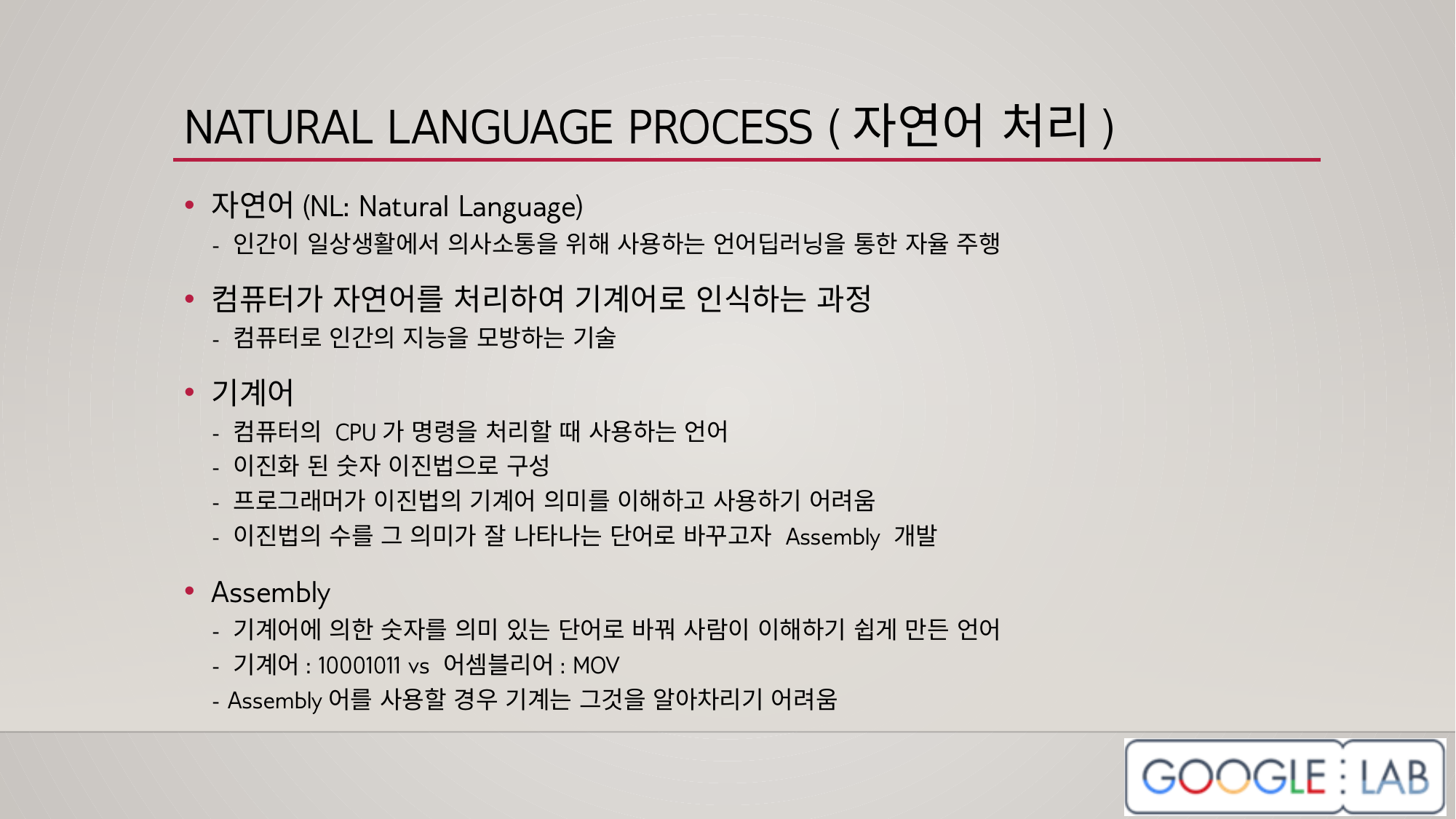

# NATURAL LANGUAGE PROCESS (자연어 처리)
자연어(NL: Natural Language)
- 인간이 일상생활에서 의사소통을 위해 사용하는 언어딥러닝을 통한 자율 주행
컴퓨터가 자연어를 처리하여 기계어로 인식하는 과정
- 컴퓨터로 인간의 지능을 모방하는 기술
기계어
- 컴퓨터의 CPU가 명령을 처리할 때 사용하는 언어
- 이진화 된 숫자 이진법으로 구성
- 프로그래머가 이진법의 기계어 의미를 이해하고 사용하기 어려움
- 이진법의 수를 그 의미가 잘 나타나는 단어로 바꾸고자 Assembly 개발
Assembly
- 기계어에 의한 숫자를 의미 있는 단어로 바꿔 사람이 이해하기 쉽게 만든 언어
- 기계어: 10001011 vs 어셈블리어: MOV
- Assembly어를 사용할 경우 기계는 그것을 알아차리기 어려움